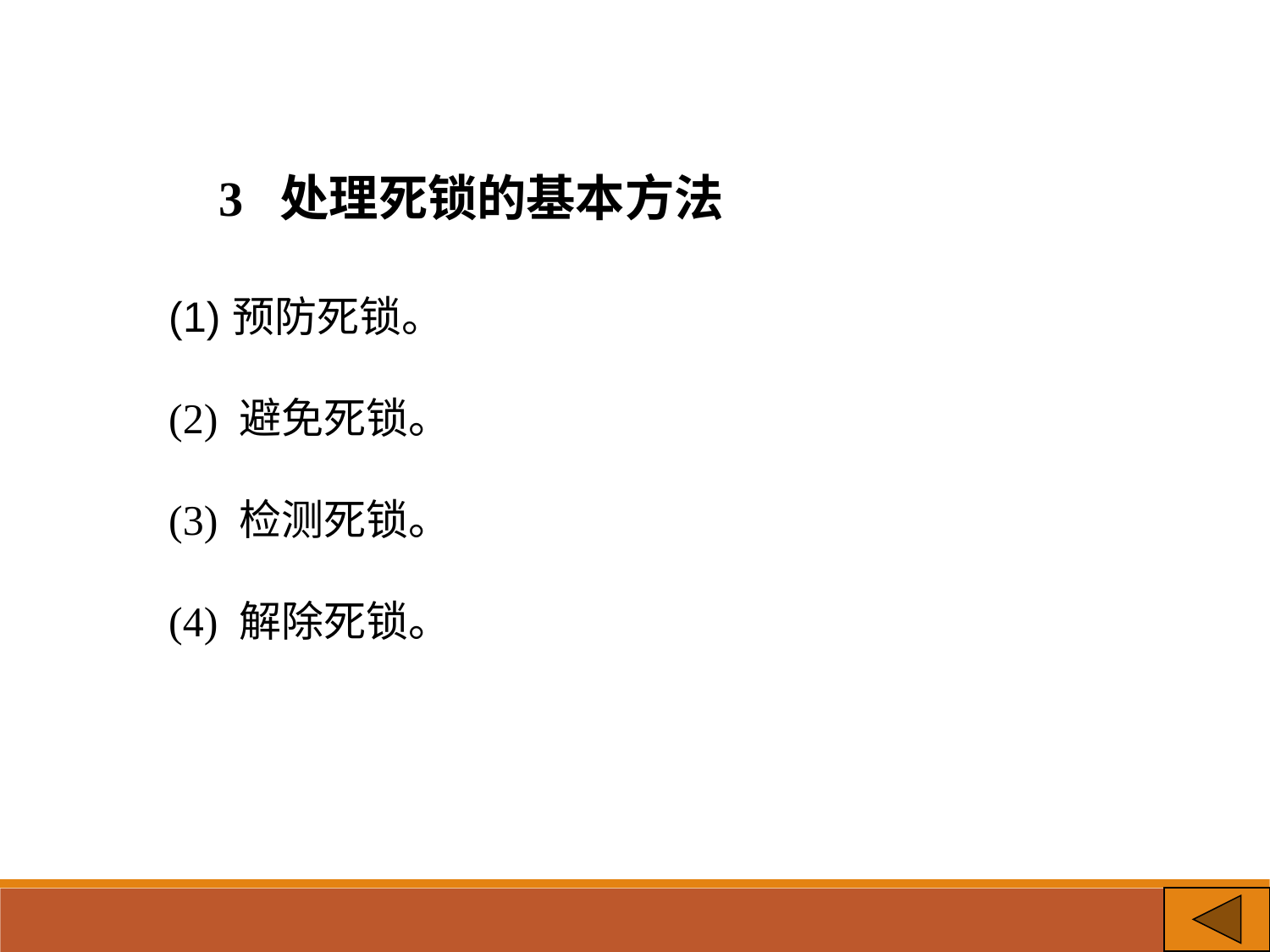

3  处理死锁的基本方法
预防死锁。
(2) 避免死锁。
(3) 检测死锁。
(4) 解除死锁。